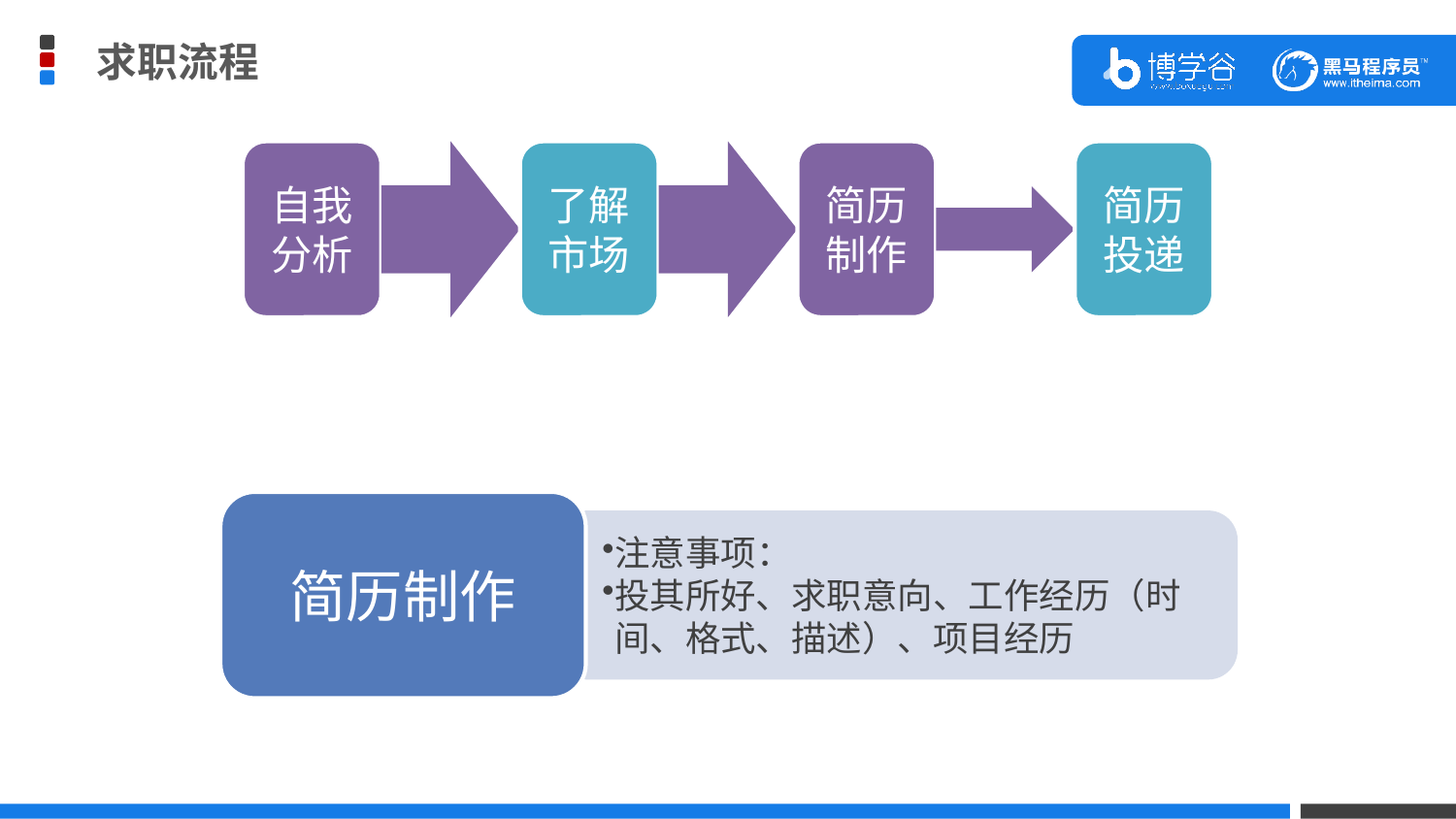

求职流程
自我分析
了解市场
简历制作
简历投递

简历制作
注意事项：
投其所好、求职意向、工作经历（时间、格式、描述）、项目经历